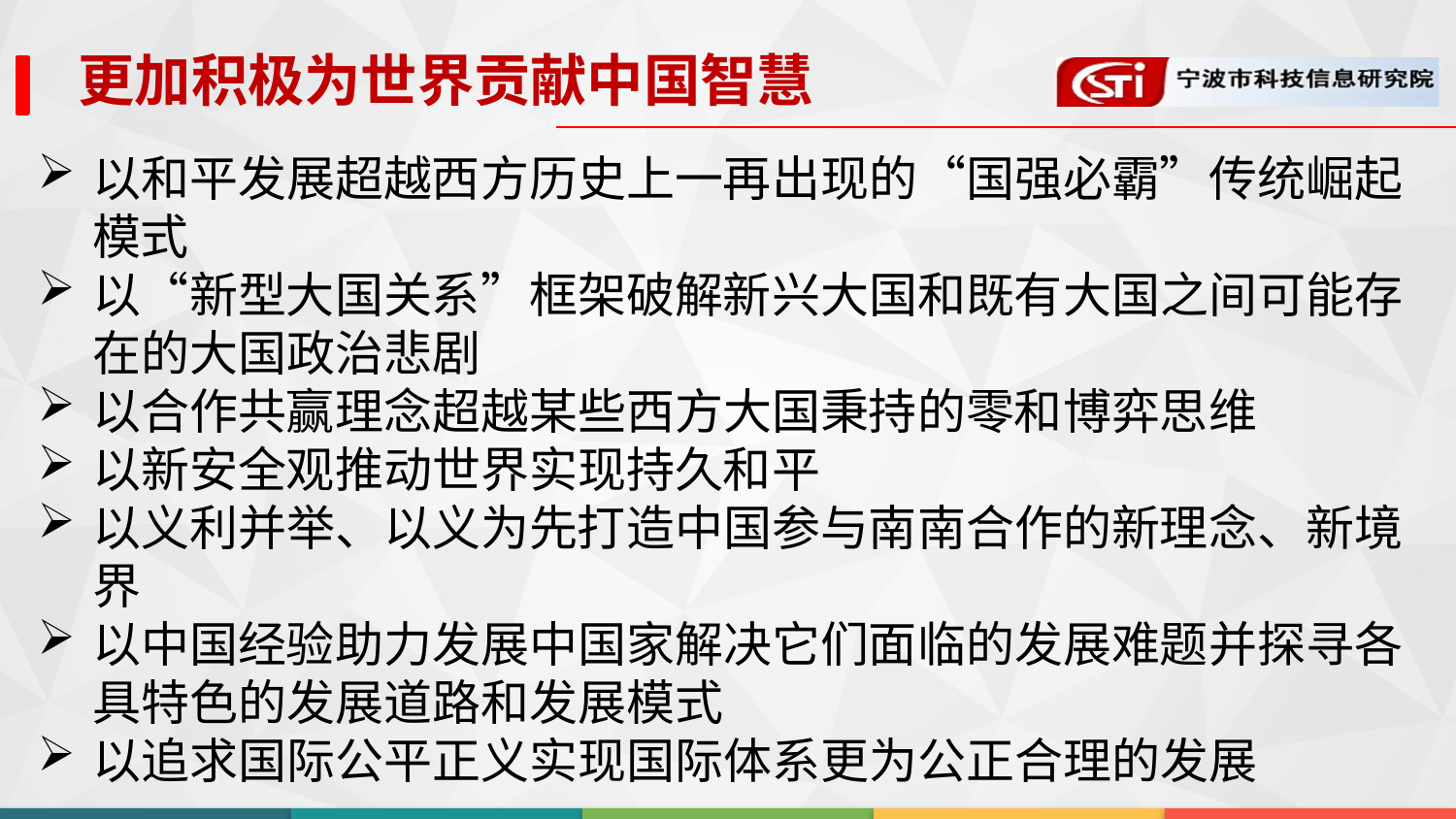

更加积极为世界贡献中国智慧

以和平发展超越西方历史上一再出现的“国强必霸”传统崛起模式
以“新型大国关系”框架破解新兴大国和既有大国之间可能存在的大国政治悲剧
以合作共赢理念超越某些西方大国秉持的零和博弈思维
以新安全观推动世界实现持久和平
以义利并举、以义为先打造中国参与南南合作的新理念、新境界
以中国经验助力发展中国家解决它们面临的发展难题并探寻各具特色的发展道路和发展模式
以追求国际公平正义实现国际体系更为公正合理的发展